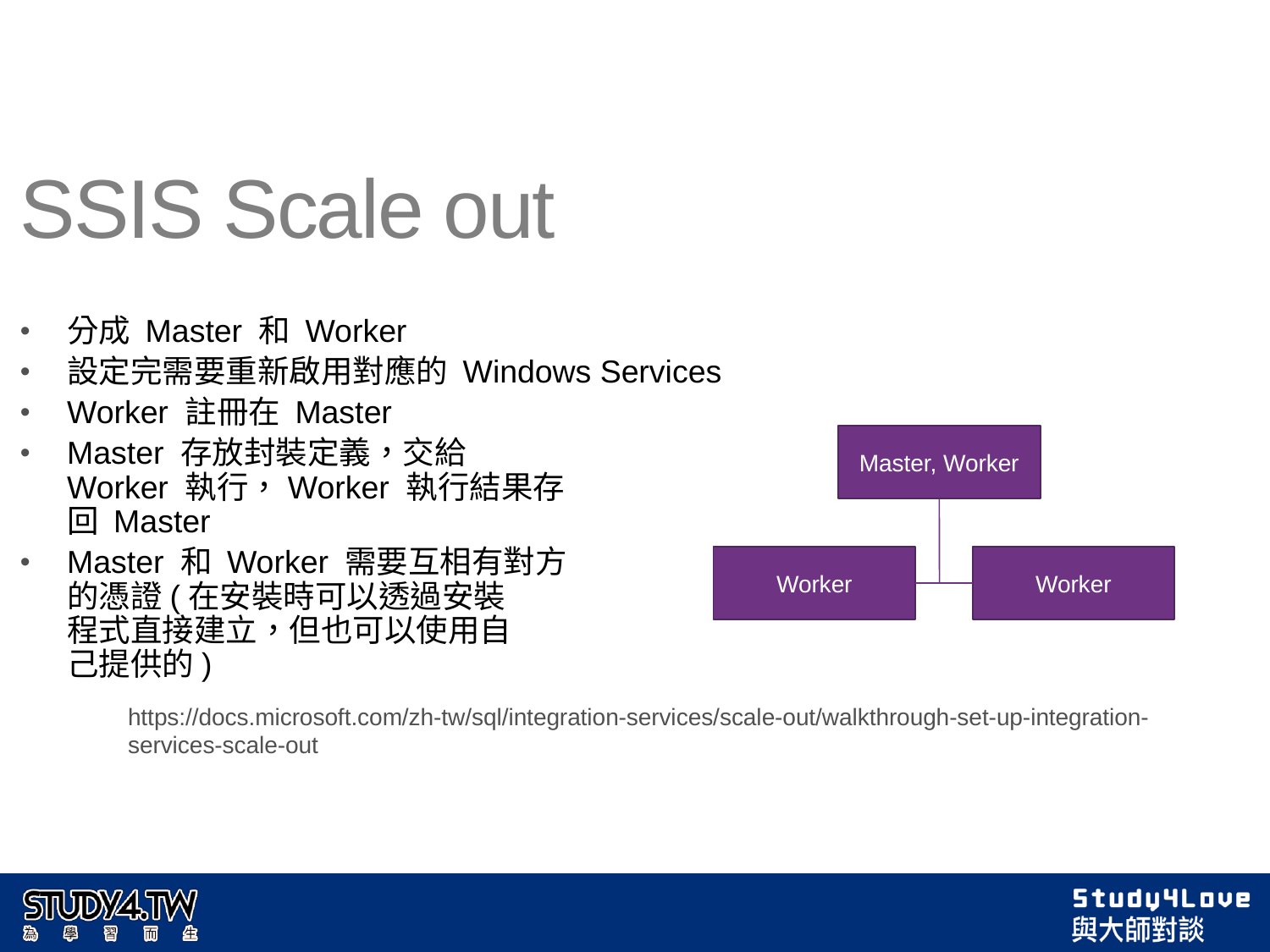

SSIS Scale out
分成 Master 和 Worker
設定完需要重新啟用對應的 Windows Services
Worker 註冊在 Master
Master 存放封裝定義，交給
Worker 執行，Worker 執行結果存
回 Master
Master 和 Worker 需要互相有對方
的憑證(在安裝時可以透過安裝
程式直接建立，但也可以使用自
己提供的)

Master, Worker
Worker
Worker
https://docs.microsoft.com/zh-tw/sql/integration-services/scale-out/walkthrough-set-up-integration-services-scale-out